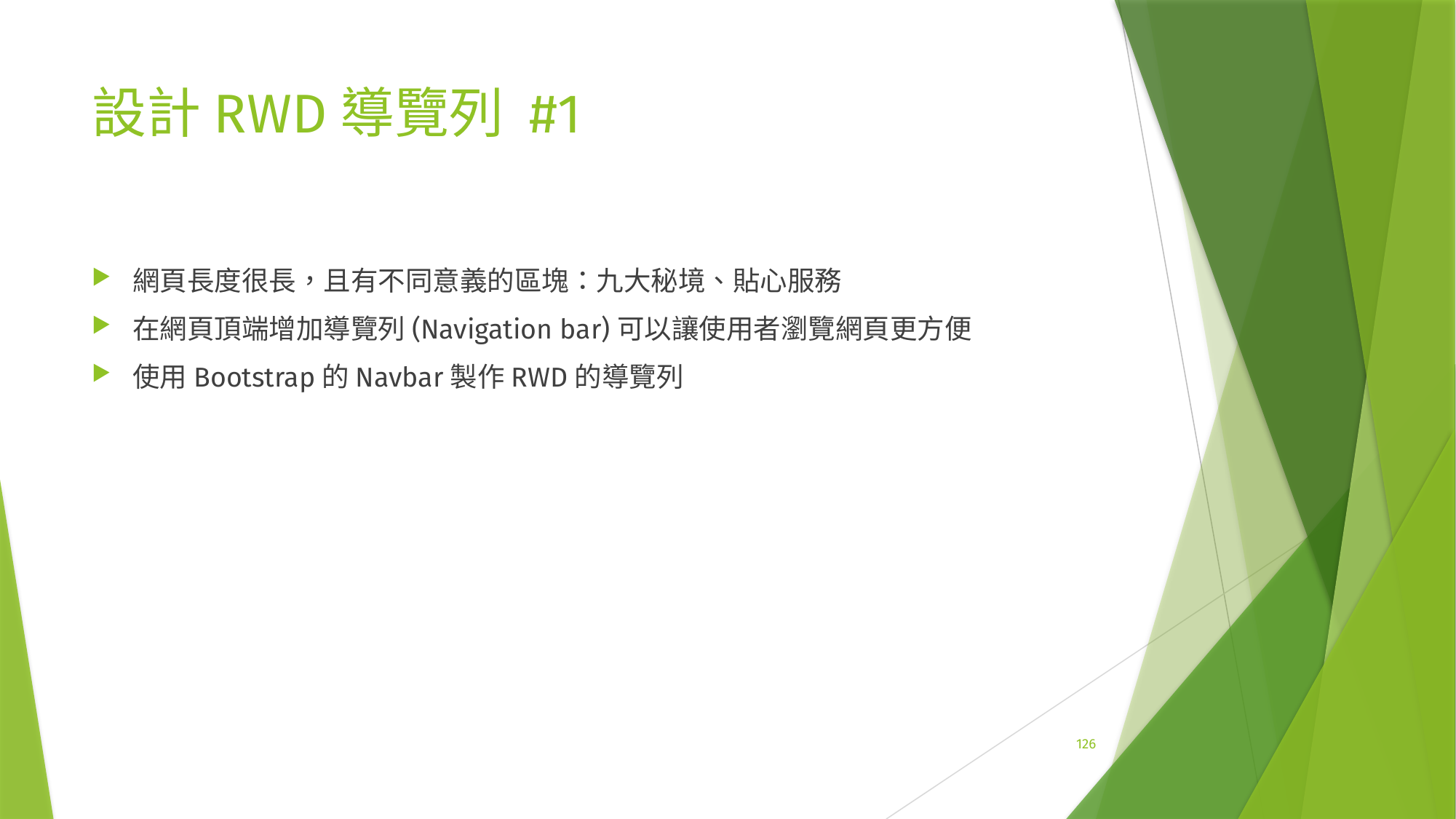

# 設計RWD導覽列 #1
網頁長度很長，且有不同意義的區塊：九大秘境、貼心服務
在網頁頂端增加導覽列(Navigation bar)可以讓使用者瀏覽網頁更方便
使用Bootstrap的Navbar製作RWD的導覽列

126